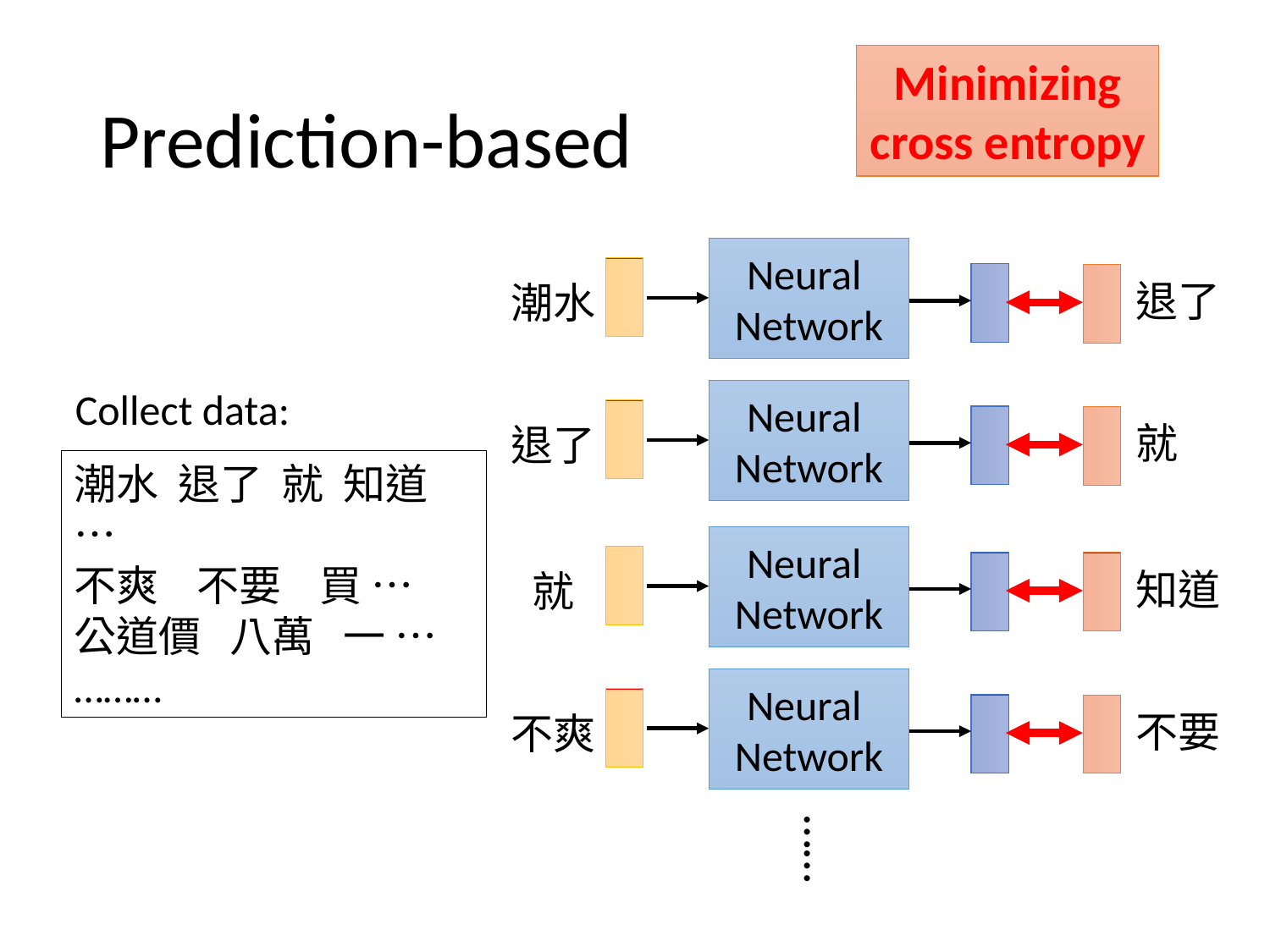

Minimizing cross entropy
# Prediction-based
Neural
Network
退了
潮水

Collect data:
Neural
Network
就
退了

潮水  退了  就  知道 …
不爽    不要    買 …
公道價   八萬   一 …
………
Neural
Network
知道
就

Neural
Network
不要
不爽

……